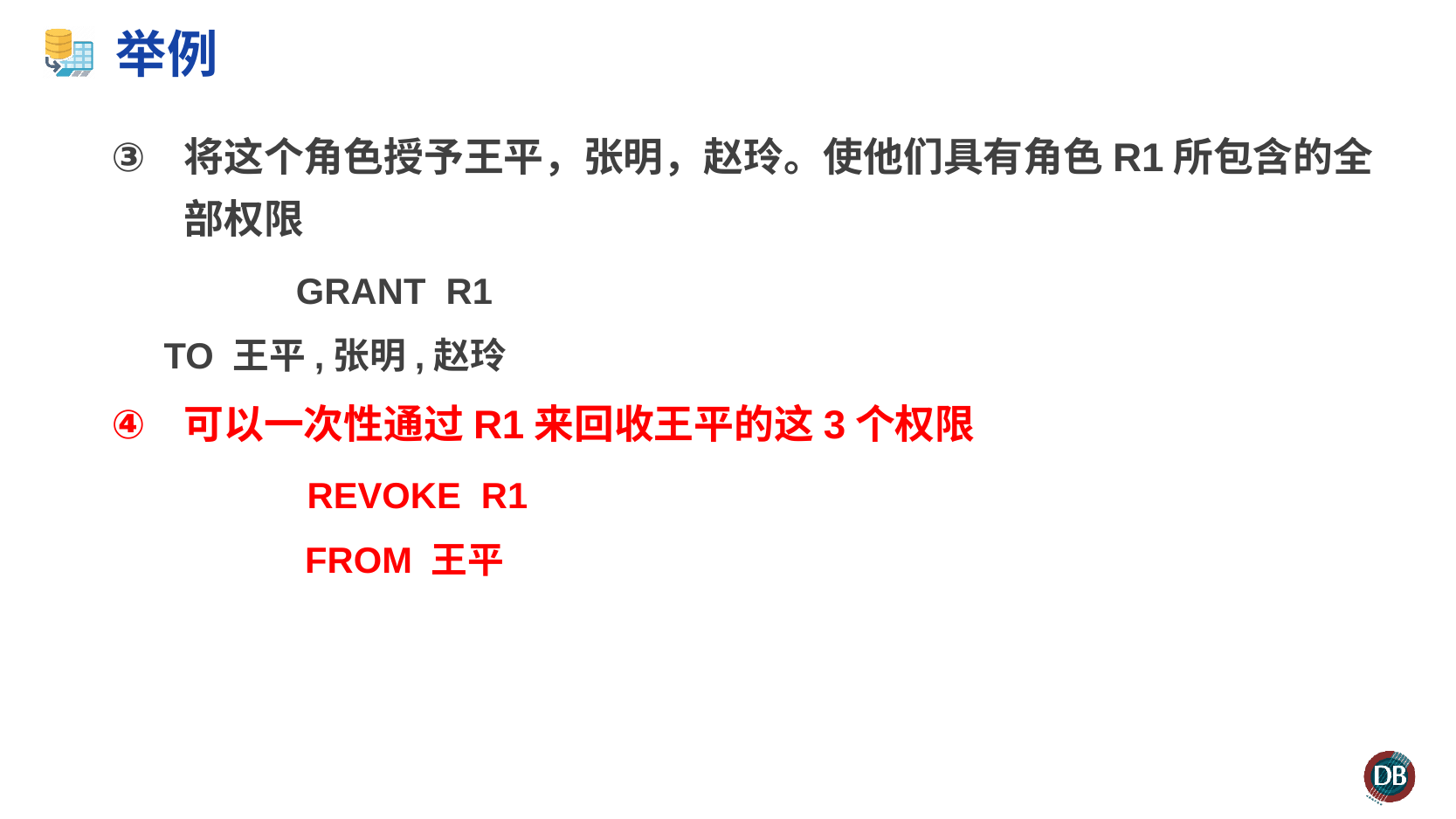

# 举例
将这个角色授予王平，张明，赵玲。使他们具有角色R1所包含的全部权限
    	 GRANT  R1
    	 TO 王平,张明,赵玲
可以一次性通过R1来回收王平的这3个权限
     	  REVOKE  R1
     	  FROM 王平